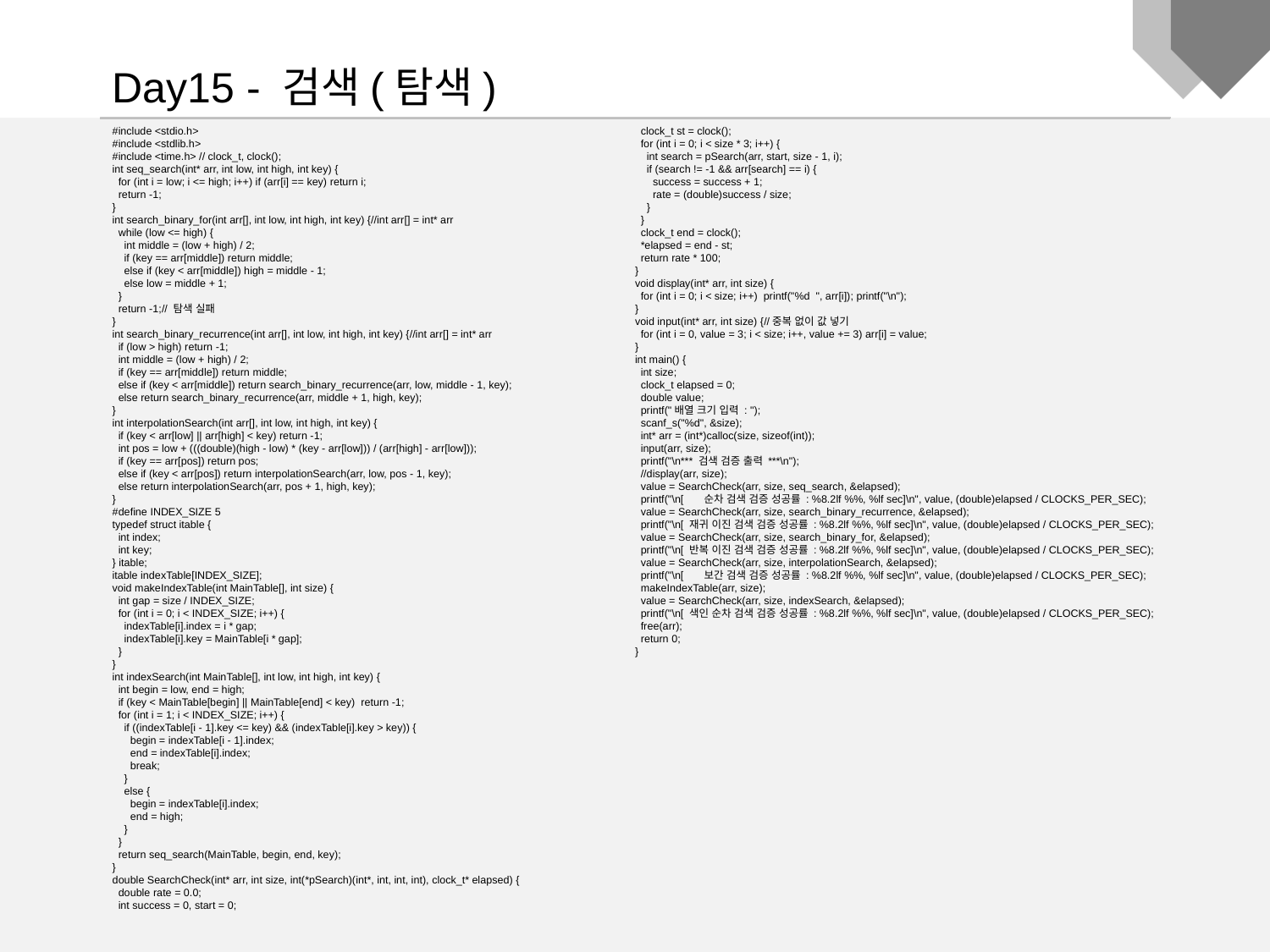

Day15 - 검색(탐색)
#include <stdio.h>
#include <stdlib.h>
#include <time.h> // clock_t, clock();
int seq_search(int* arr, int low, int high, int key) {
  for (int i = low; i <= high; i++) if (arr[i] == key) return i;
  return -1;
}
int search_binary_for(int arr[], int low, int high, int key) {//int arr[] = int* arr
  while (low <= high) {
    int middle = (low + high) / 2;
    if (key == arr[middle]) return middle;
    else if (key < arr[middle]) high = middle - 1;
    else low = middle + 1;
  }
  return -1;// 탐색 실패
}
int search_binary_recurrence(int arr[], int low, int high, int key) {//int arr[] = int* arr
  if (low > high) return -1;
  int middle = (low + high) / 2;
  if (key == arr[middle]) return middle;
  else if (key < arr[middle]) return search_binary_recurrence(arr, low, middle - 1, key);
  else return search_binary_recurrence(arr, middle + 1, high, key);
}
int interpolationSearch(int arr[], int low, int high, int key) {
  if (key < arr[low] || arr[high] < key) return -1;
  int pos = low + (((double)(high - low) * (key - arr[low])) / (arr[high] - arr[low]));
  if (key == arr[pos]) return pos;
  else if (key < arr[pos]) return interpolationSearch(arr, low, pos - 1, key);
  else return interpolationSearch(arr, pos + 1, high, key);
}
#define INDEX_SIZE 5
typedef struct itable {
  int index;
  int key;
} itable;
itable indexTable[INDEX_SIZE];
void makeIndexTable(int MainTable[], int size) {
  int gap = size / INDEX_SIZE;
  for (int i = 0; i < INDEX_SIZE; i++) {
    indexTable[i].index = i * gap;
    indexTable[i].key = MainTable[i * gap];
  }
}
int indexSearch(int MainTable[], int low, int high, int key) {
  int begin = low, end = high;
  if (key < MainTable[begin] || MainTable[end] < key)  return -1;
  for (int i = 1; i < INDEX_SIZE; i++) {
    if ((indexTable[i - 1].key <= key) && (indexTable[i].key > key)) {
      begin = indexTable[i - 1].index;
      end = indexTable[i].index;
      break;
    }
    else {
      begin = indexTable[i].index;
      end = high;
    }
  }
  return seq_search(MainTable, begin, end, key);
}
double SearchCheck(int* arr, int size, int(*pSearch)(int*, int, int, int), clock_t* elapsed) {
  double rate = 0.0;
  int success = 0, start = 0;
  clock_t st = clock();
  for (int i = 0; i < size * 3; i++) {
    int search = pSearch(arr, start, size - 1, i);
    if (search != -1 && arr[search] == i) {
      success = success + 1;
      rate = (double)success / size;
    }
  }
  clock_t end = clock();
  *elapsed = end - st;
  return rate * 100;
}
void display(int* arr, int size) {
  for (int i = 0; i < size; i++)  printf("%d  ", arr[i]); printf("\n");
}
void input(int* arr, int size) {//중복 없이 값 넣기
  for (int i = 0, value = 3; i < size; i++, value += 3) arr[i] = value;
}
int main() {
  int size;
  clock_t elapsed = 0;
  double value;
  printf("배열 크기 입력 : ");
  scanf_s("%d", &size);
  int* arr = (int*)calloc(size, sizeof(int));
  input(arr, size);
  printf("\n*** 검색 검증 출력 ***\n");
  //display(arr, size);
  value = SearchCheck(arr, size, seq_search, &elapsed);
  printf("\n[      순차 검색 검증 성공률 : %8.2lf %%, %lf sec]\n", value, (double)elapsed / CLOCKS_PER_SEC);
  value = SearchCheck(arr, size, search_binary_recurrence, &elapsed);
  printf("\n[ 재귀 이진 검색 검증 성공률 : %8.2lf %%, %lf sec]\n", value, (double)elapsed / CLOCKS_PER_SEC);
  value = SearchCheck(arr, size, search_binary_for, &elapsed);
  printf("\n[ 반복 이진 검색 검증 성공률 : %8.2lf %%, %lf sec]\n", value, (double)elapsed / CLOCKS_PER_SEC);
  value = SearchCheck(arr, size, interpolationSearch, &elapsed);
  printf("\n[      보간 검색 검증 성공률 : %8.2lf %%, %lf sec]\n", value, (double)elapsed / CLOCKS_PER_SEC);
  makeIndexTable(arr, size);
  value = SearchCheck(arr, size, indexSearch, &elapsed);
  printf("\n[ 색인 순차 검색 검증 성공률 : %8.2lf %%, %lf sec]\n", value, (double)elapsed / CLOCKS_PER_SEC);
  free(arr);
  return 0;
}